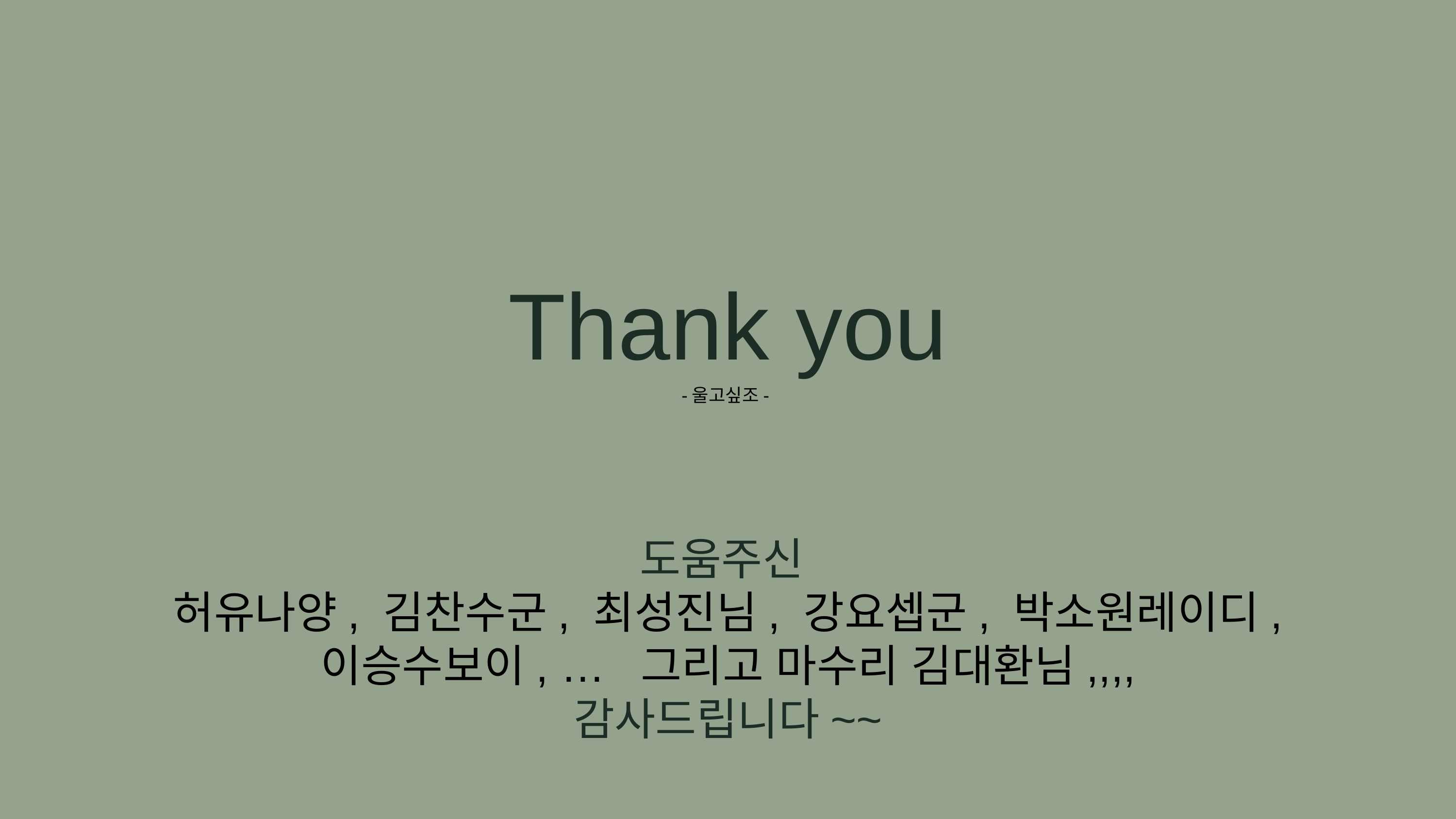

Thank you
-울고싶조-
도움주신
허유나양, 김찬수군, 최성진님, 강요셉군, 박소원레이디, 이승수보이, …  그리고 마수리 김대환님,,,,
감사드립니다~~